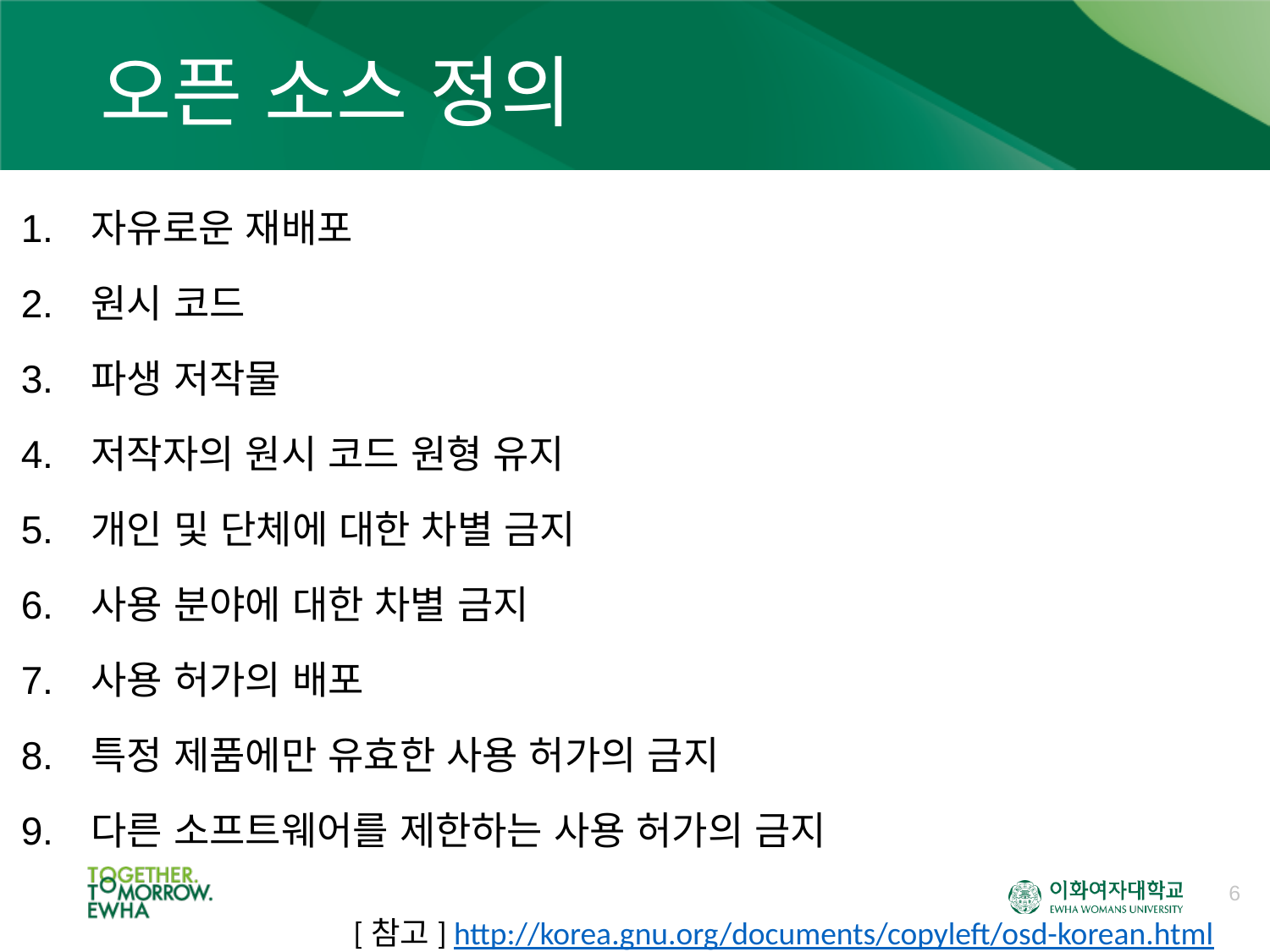

# 오픈 소스 정의
자유로운 재배포
원시 코드
파생 저작물
저작자의 원시 코드 원형 유지
개인 및 단체에 대한 차별 금지
사용 분야에 대한 차별 금지
사용 허가의 배포
특정 제품에만 유효한 사용 허가의 금지
다른 소프트웨어를 제한하는 사용 허가의 금지
6
[참고] http://korea.gnu.org/documents/copyleft/osd-korean.html